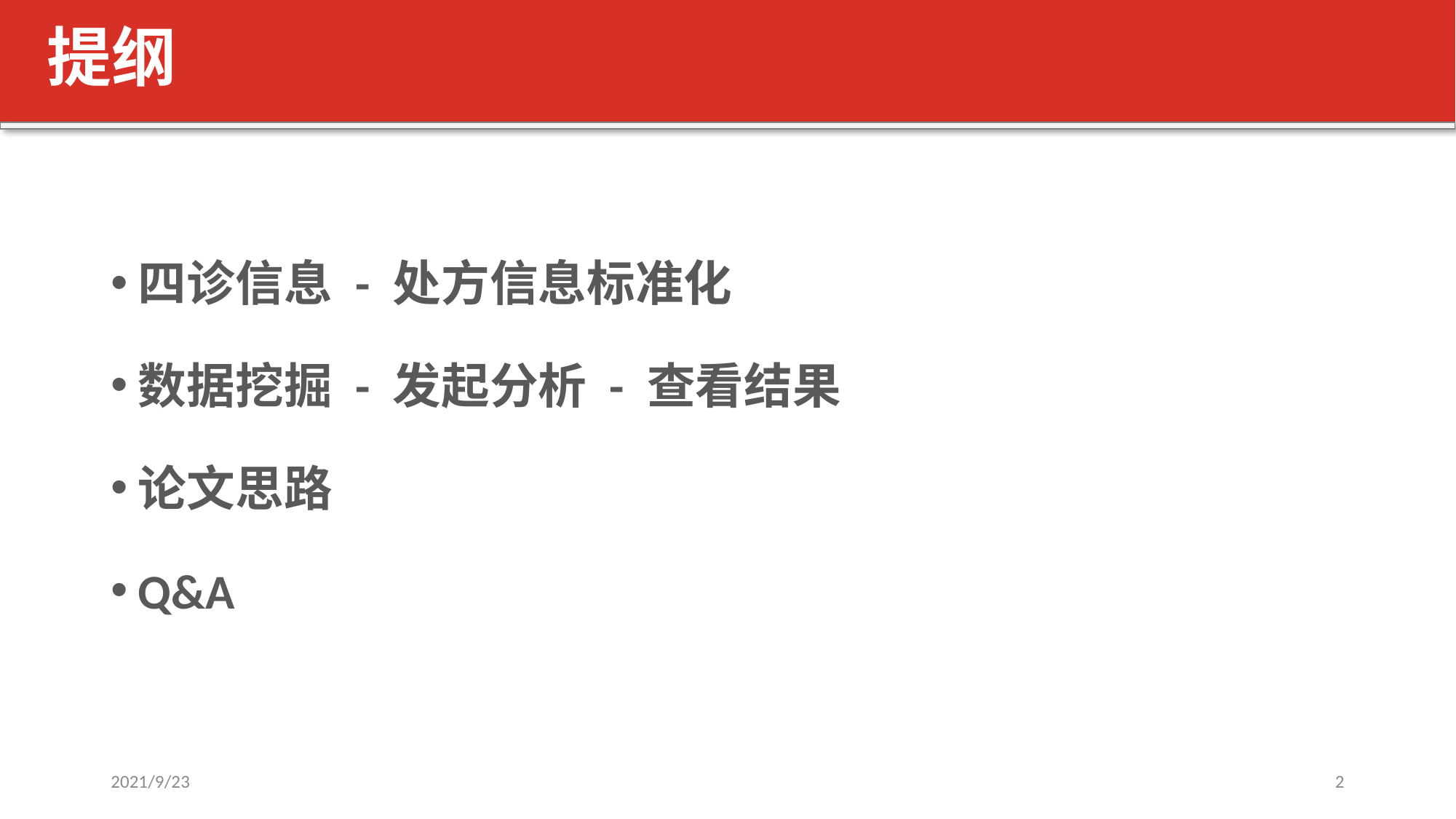

提纲
四诊信息 - 处方信息标准化
数据挖掘 - 发起分析 - 查看结果
论文思路
Q&A
2021/9/23
2